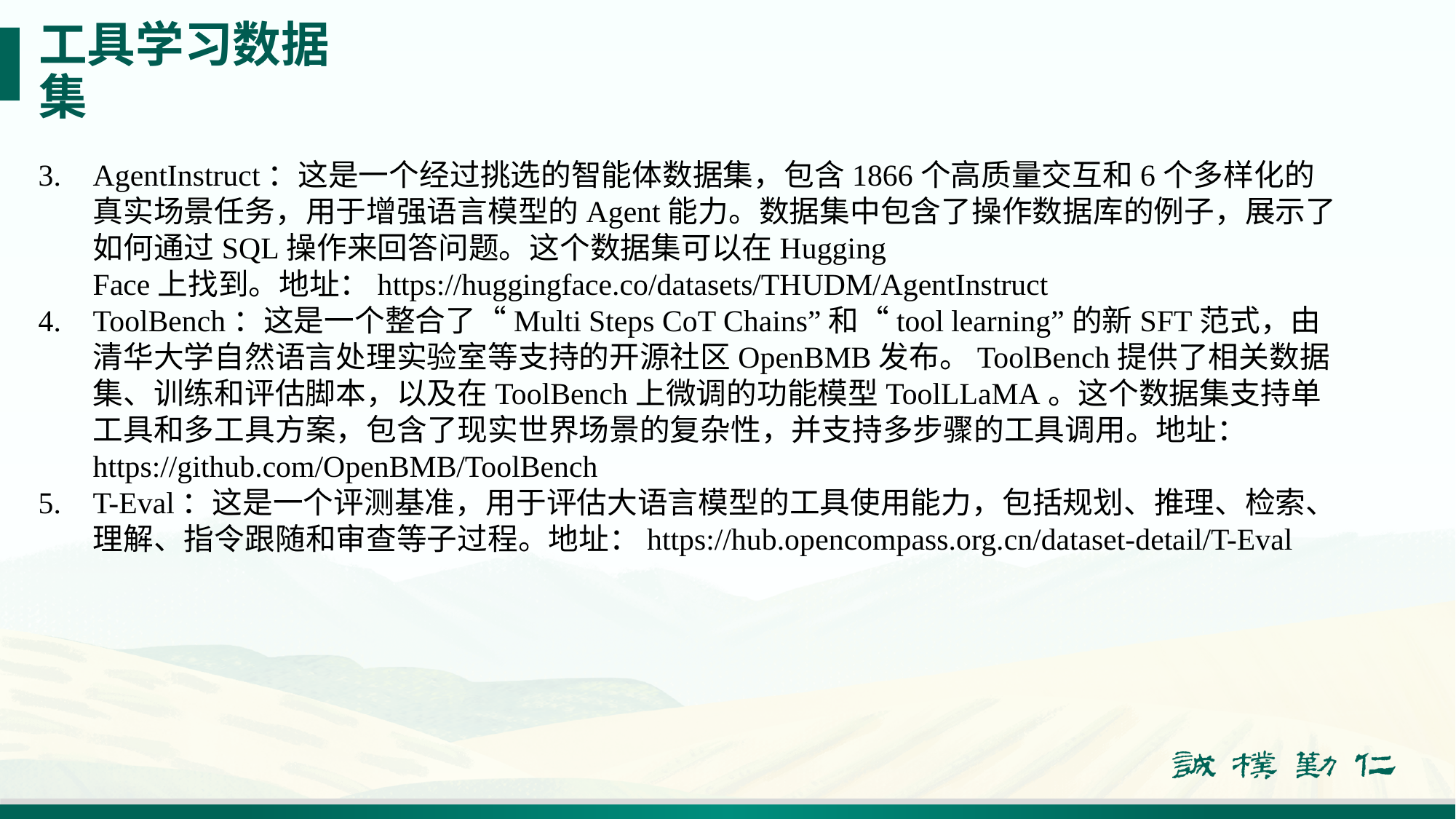

# 工具学习数据集
AgentInstruct：这是一个经过挑选的智能体数据集，包含1866个高质量交互和6个多样化的真实场景任务，用于增强语言模型的Agent能力。数据集中包含了操作数据库的例子，展示了如何通过SQL操作来回答问题。这个数据集可以在Hugging Face上找到。地址：https://huggingface.co/datasets/THUDM/AgentInstruct
ToolBench：这是一个整合了“Multi Steps CoT Chains”和“tool learning”的新SFT范式，由清华大学自然语言处理实验室等支持的开源社区OpenBMB发布。ToolBench提供了相关数据集、训练和评估脚本，以及在ToolBench上微调的功能模型ToolLLaMA。这个数据集支持单工具和多工具方案，包含了现实世界场景的复杂性，并支持多步骤的工具调用。地址：https://github.com/OpenBMB/ToolBench
T-Eval：这是一个评测基准，用于评估大语言模型的工具使用能力，包括规划、推理、检索、理解、指令跟随和审查等子过程。地址：https://hub.opencompass.org.cn/dataset-detail/T-Eval